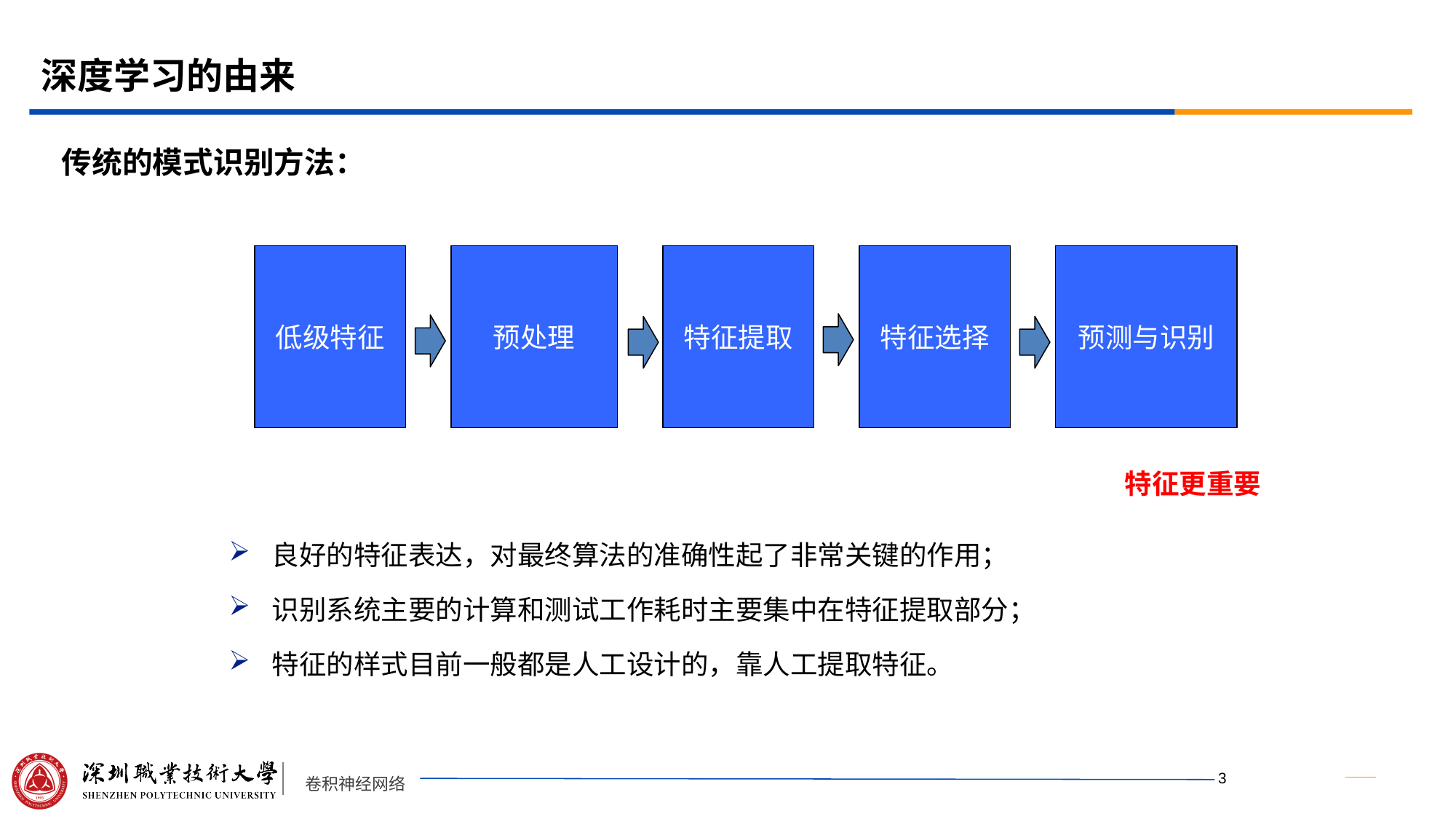

# 深度学习的由来
传统的模式识别方法：
低级特征
预处理
特征提取
特征选择
预测与识别

特征更重要
良好的特征表达，对最终算法的准确性起了非常关键的作用；
识别系统主要的计算和测试工作耗时主要集中在特征提取部分；
特征的样式目前一般都是人工设计的，靠人工提取特征。